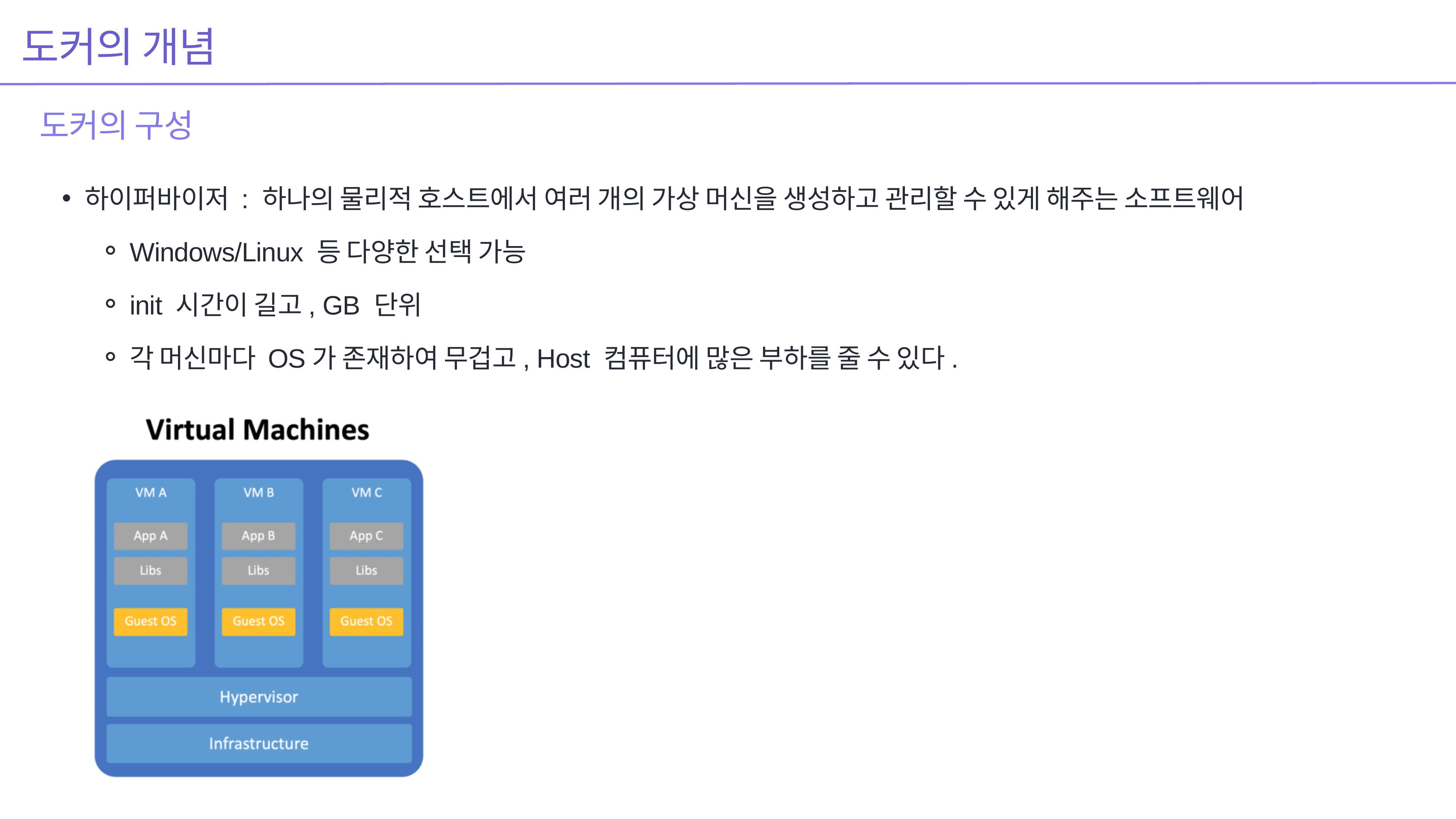

도커의 개념

도커의 구성
하이퍼바이저 : 하나의 물리적 호스트에서 여러 개의 가상 머신을 생성하고 관리할 수 있게 해주는 소프트웨어
Windows/Linux 등 다양한 선택 가능
init 시간이 길고, GB 단위
각 머신마다 OS가 존재하여 무겁고, Host 컴퓨터에 많은 부하를 줄 수 있다.